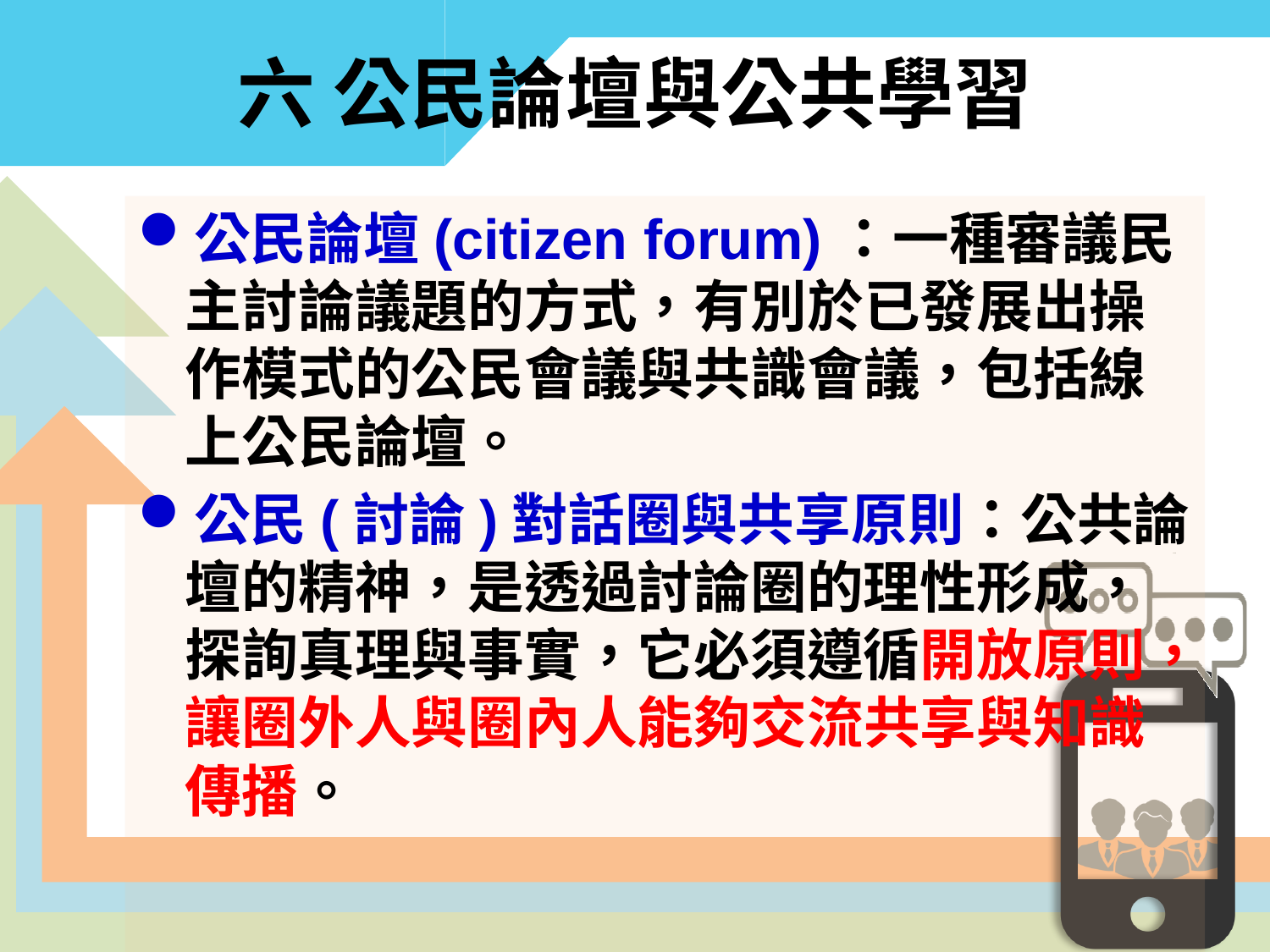

# 六 公民論壇與公共學習
公民論壇(citizen forum)：一種審議民主討論議題的方式，有別於已發展出操作模式的公民會議與共識會議，包括線上公民論壇。
公民(討論)對話圈與共享原則：公共論壇的精神，是透過討論圈的理性形成，探詢真理與事實，它必須遵循開放原則，讓圈外人與圈內人能夠交流共享與知識傳播。